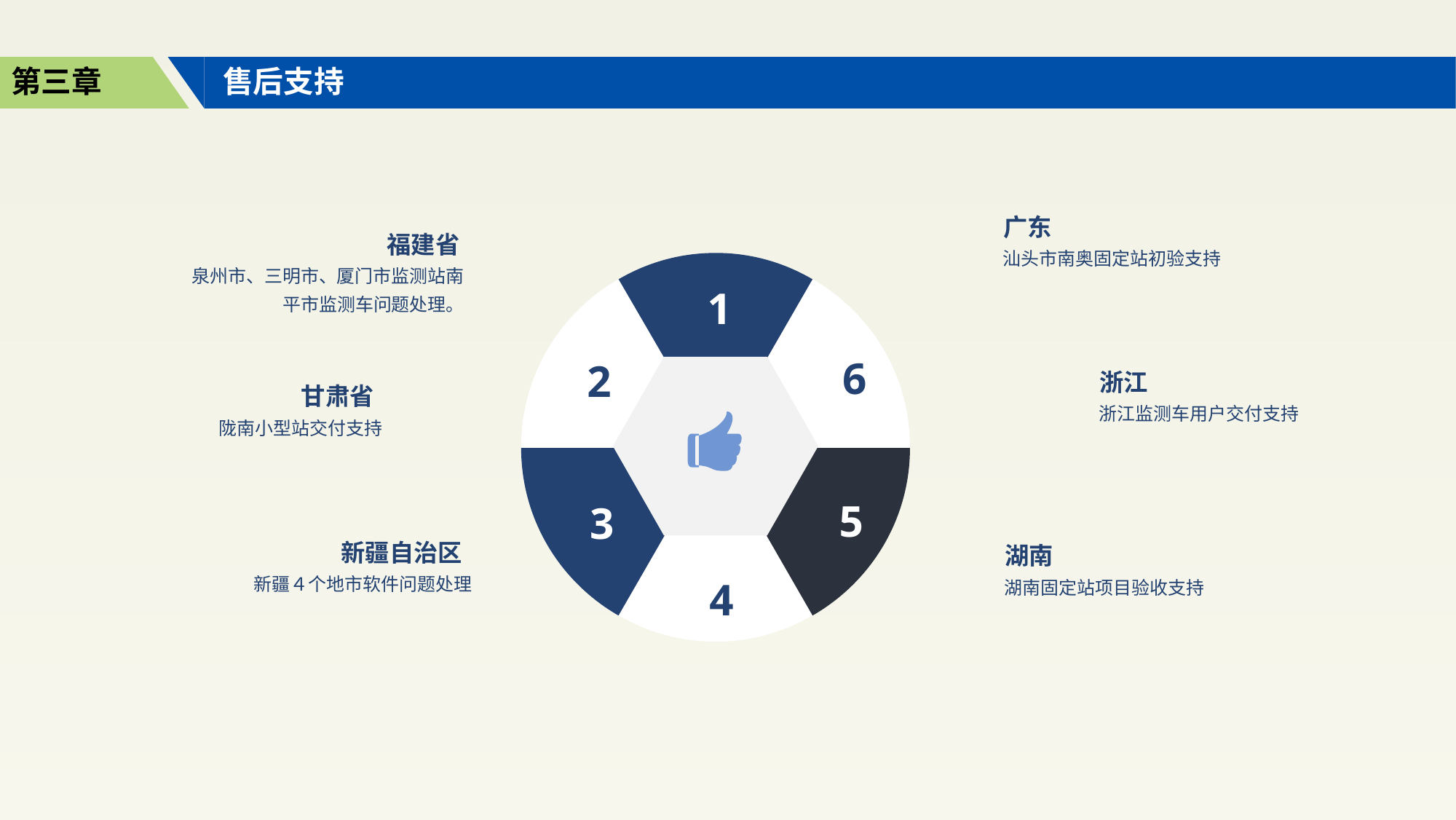

第三章
售后支持
广东
福建省
汕头市南奥固定站初验支持

1
6
2
5
3
4
泉州市、三明市、厦门市监测站南平市监测车问题处理。
浙江
甘肃省
浙江监测车用户交付支持
陇南小型站交付支持

新疆自治区
湖南
新疆４个地市软件问题处理
湖南固定站项目验收支持